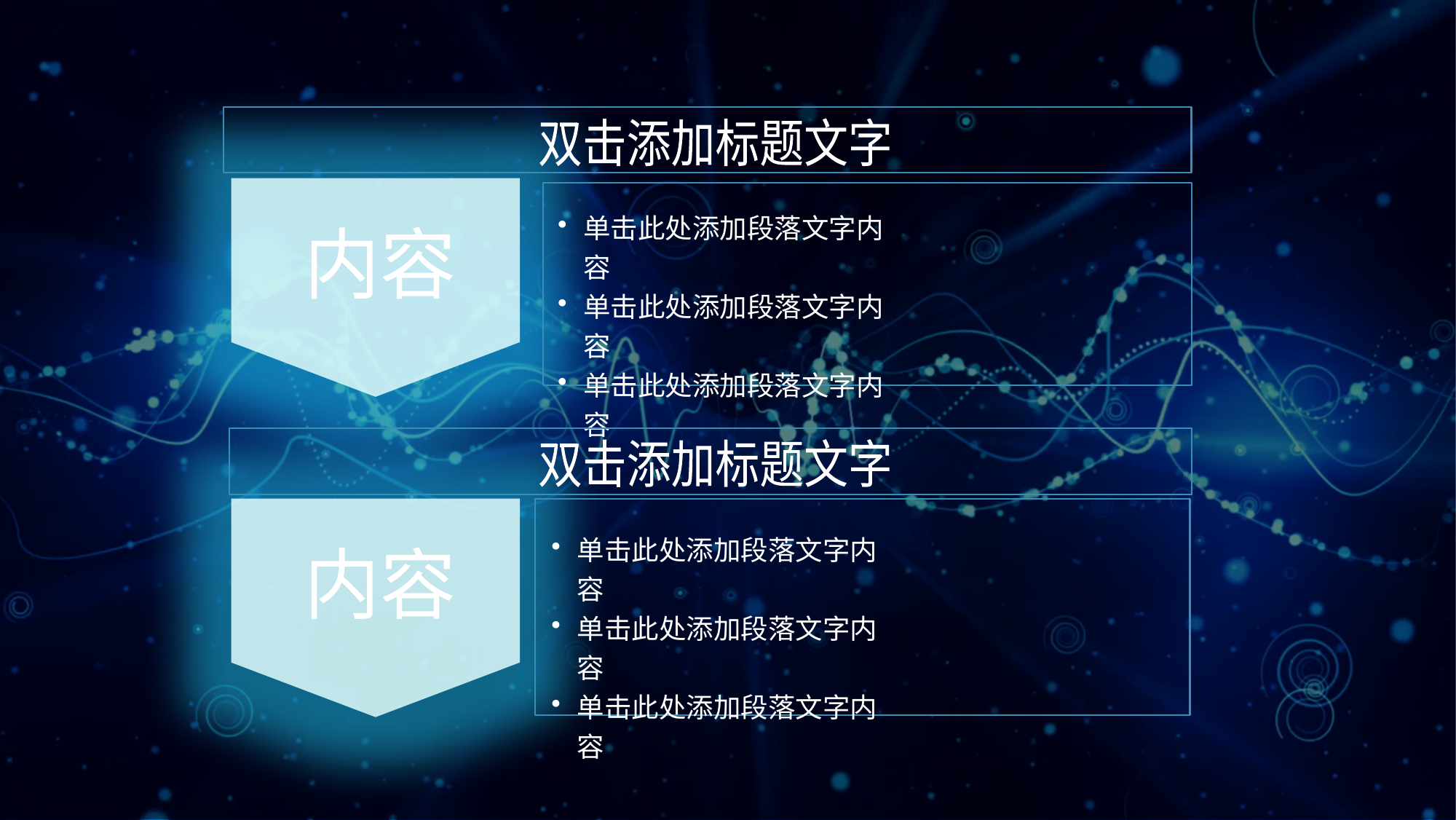

双击添加标题文字

内容

单击此处添加段落文字内容
单击此处添加段落文字内容
单击此处添加段落文字内容

双击添加标题文字

内容

单击此处添加段落文字内容
单击此处添加段落文字内容
单击此处添加段落文字内容